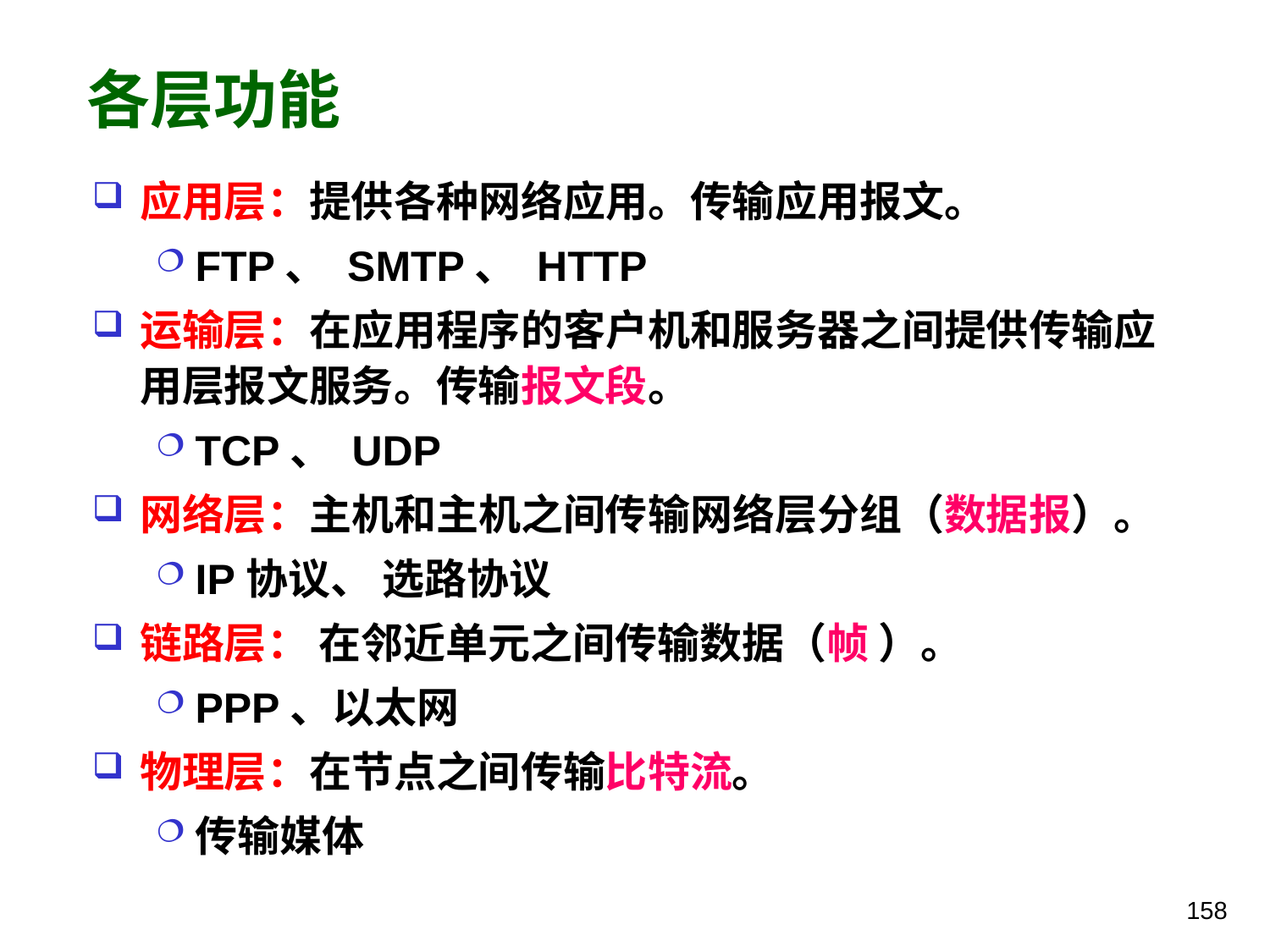

# 各层功能
应用层：提供各种网络应用。传输应用报文。
FTP、 SMTP、 HTTP
运输层：在应用程序的客户机和服务器之间提供传输应用层报文服务。传输报文段。
TCP、 UDP
网络层：主机和主机之间传输网络层分组（数据报）。
IP协议、 选路协议
链路层： 在邻近单元之间传输数据（帧 ）。
PPP、以太网
物理层：在节点之间传输比特流。
传输媒体
158